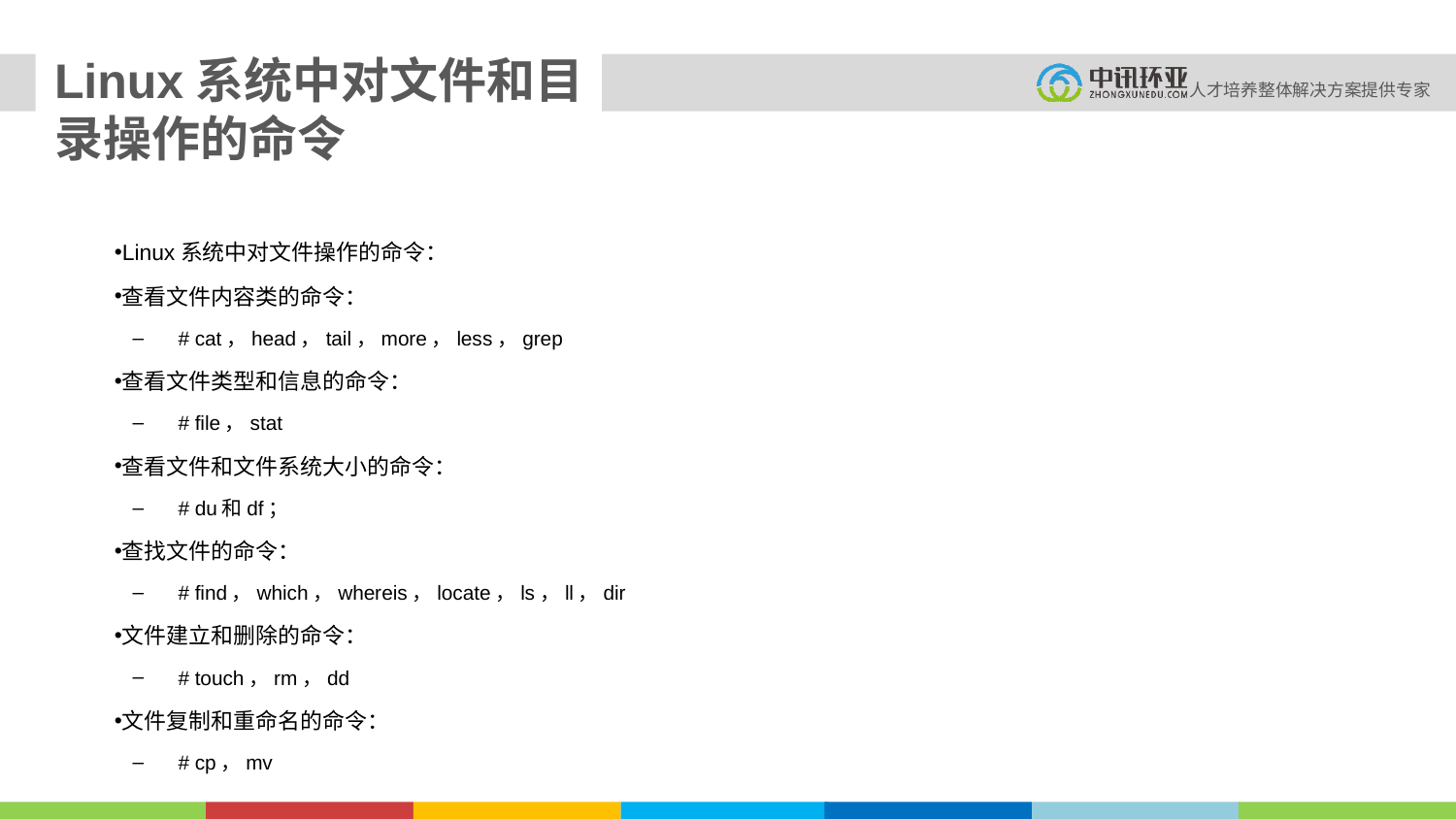

Linux系统中对文件和目录操作的命令
Linux系统中对文件操作的命令：
查看文件内容类的命令：
# cat，head，tail，more，less，grep
查看文件类型和信息的命令：
# file，stat
查看文件和文件系统大小的命令：
# du和df；
查找文件的命令：
# find，which，whereis，locate，ls，ll，dir
文件建立和删除的命令：
# touch，rm，dd
文件复制和重命名的命令：
# cp，mv